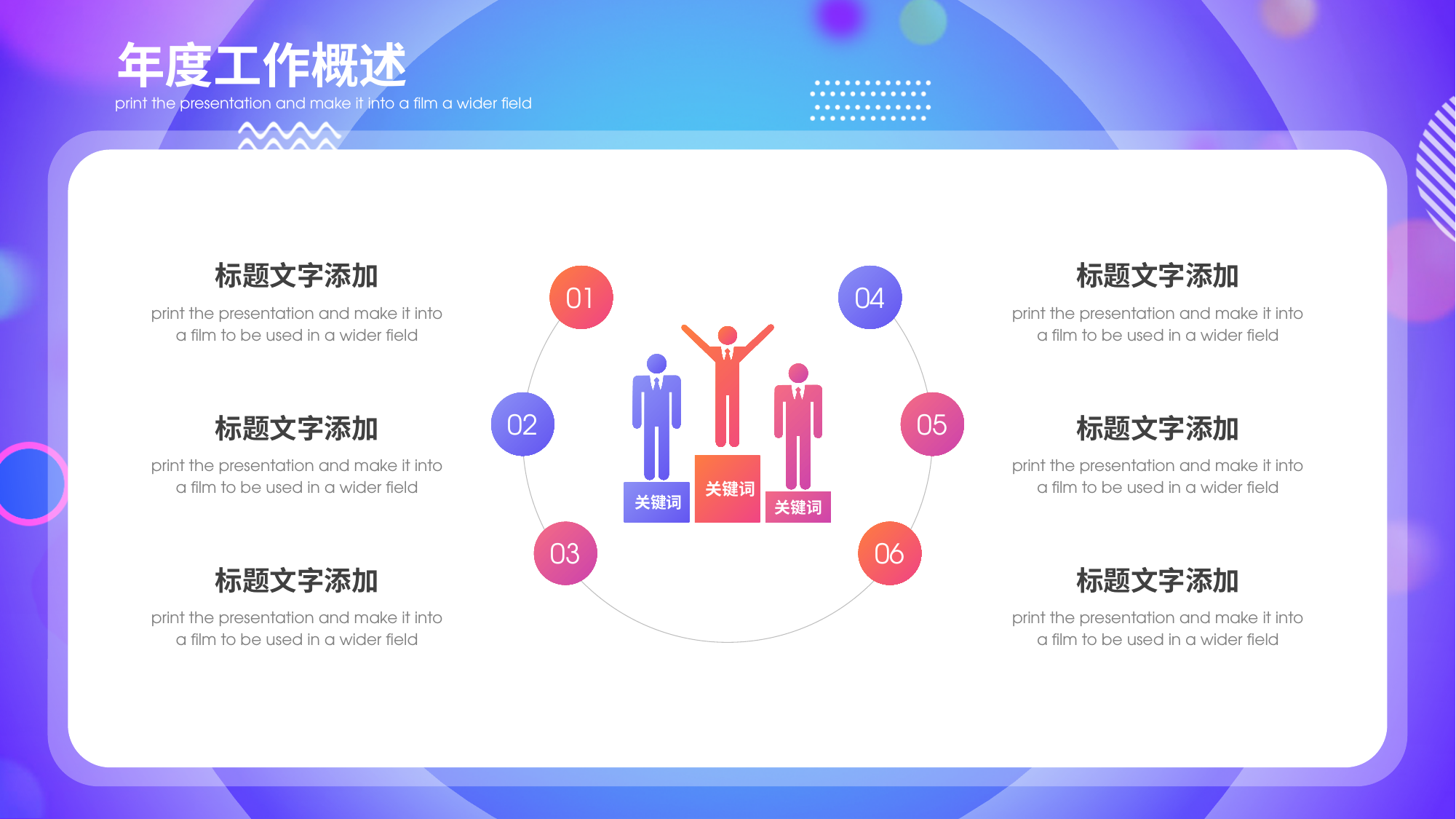

年度工作概述
print the presentation and make it into a film a wider field
标题文字添加
print the presentation and make it into a film to be used in a wider field
标题文字添加
print the presentation and make it into a film to be used in a wider field
01
04

02
05
关键词
关键词
关键词
03
06
标题文字添加
print the presentation and make it into a film to be used in a wider field
标题文字添加
print the presentation and make it into a film to be used in a wider field
标题文字添加
print the presentation and make it into a film to be used in a wider field
标题文字添加
print the presentation and make it into a film to be used in a wider field